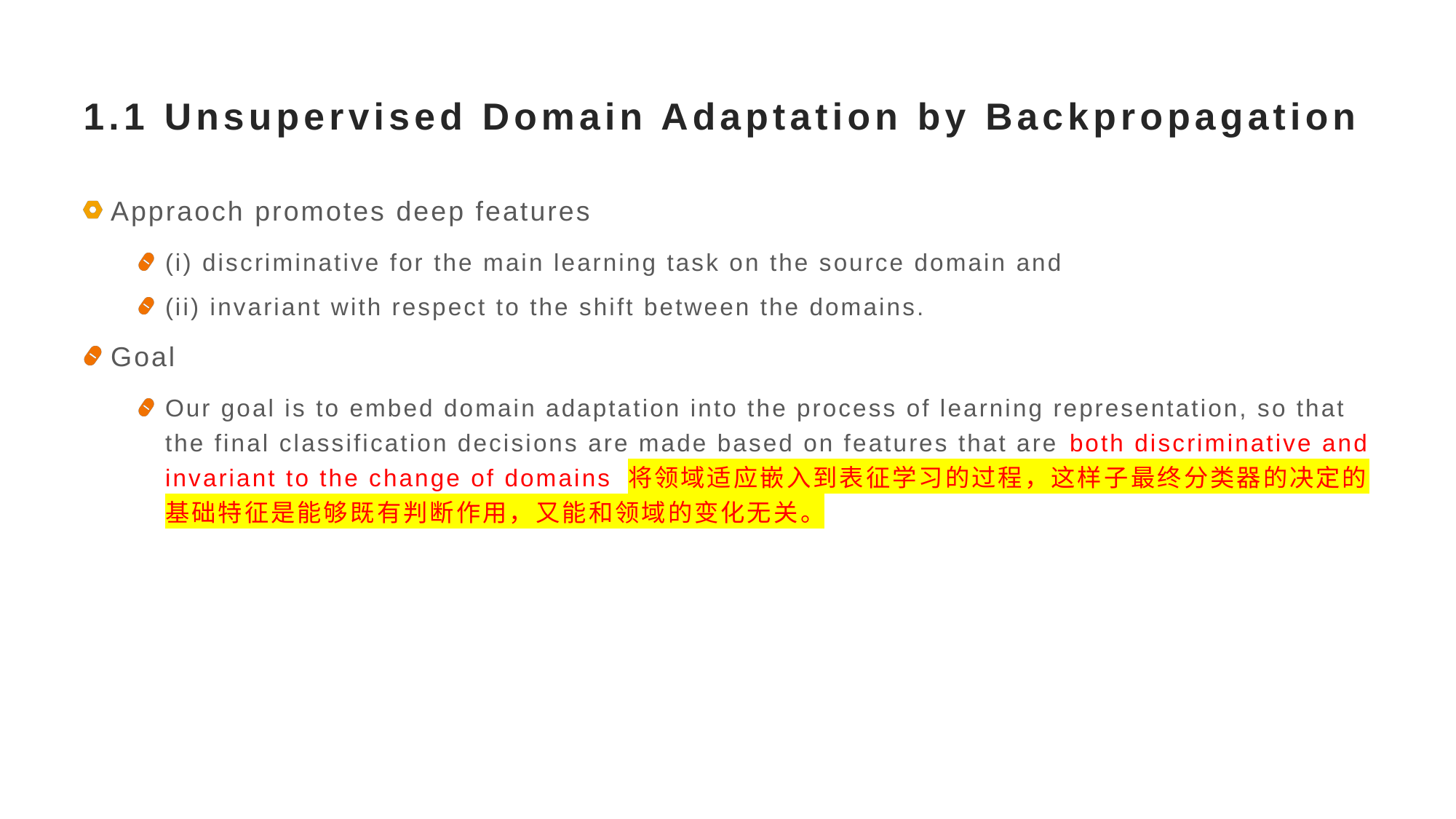

# 1.1 Unsupervised Domain Adaptation by Backpropagation
Appraoch promotes deep features
(i) discriminative for the main learning task on the source domain and
(ii) invariant with respect to the shift between the domains.
Goal
Our goal is to embed domain adaptation into the process of learning representation, so that the final classification decisions are made based on features that are both discriminative and invariant to the change of domains 将领域适应嵌入到表征学习的过程，这样子最终分类器的决定的基础特征是能够既有判断作用，又能和领域的变化无关。